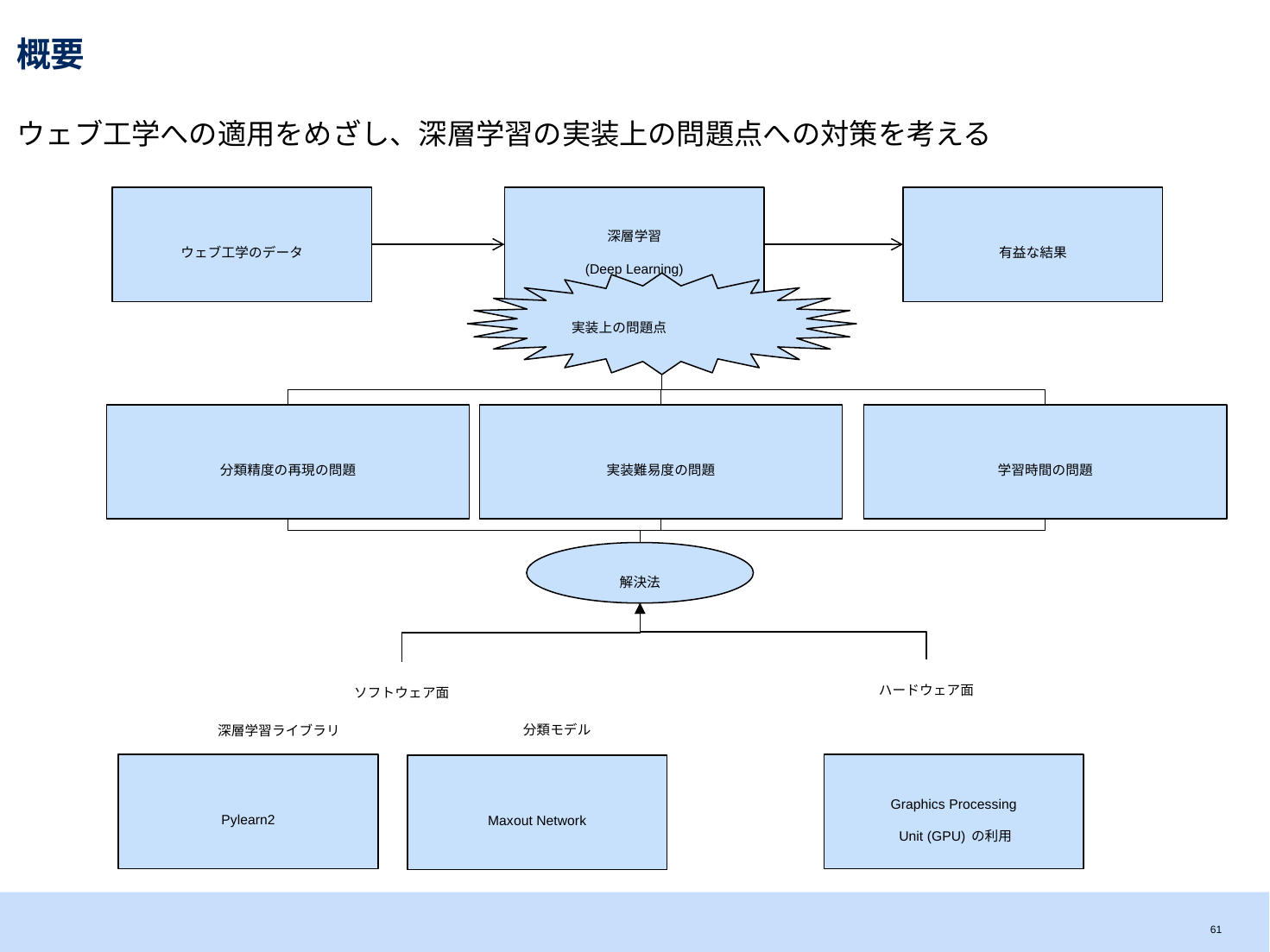

# 概要
ウェブ工学への適用をめざし、深層学習の実装上の問題点への対策を考える
ウェブ工学のデータ
深層学習
(Deep Learning)
有益な結果
実装上の問題点
分類精度の再現の問題
実装難易度の問題
学習時間の問題
解決法
ハードウェア面
ソフトウェア面
分類モデル
深層学習ライブラリ
Pylearn2
Graphics Processing
 Unit (GPU)の利用
Maxout Network
61